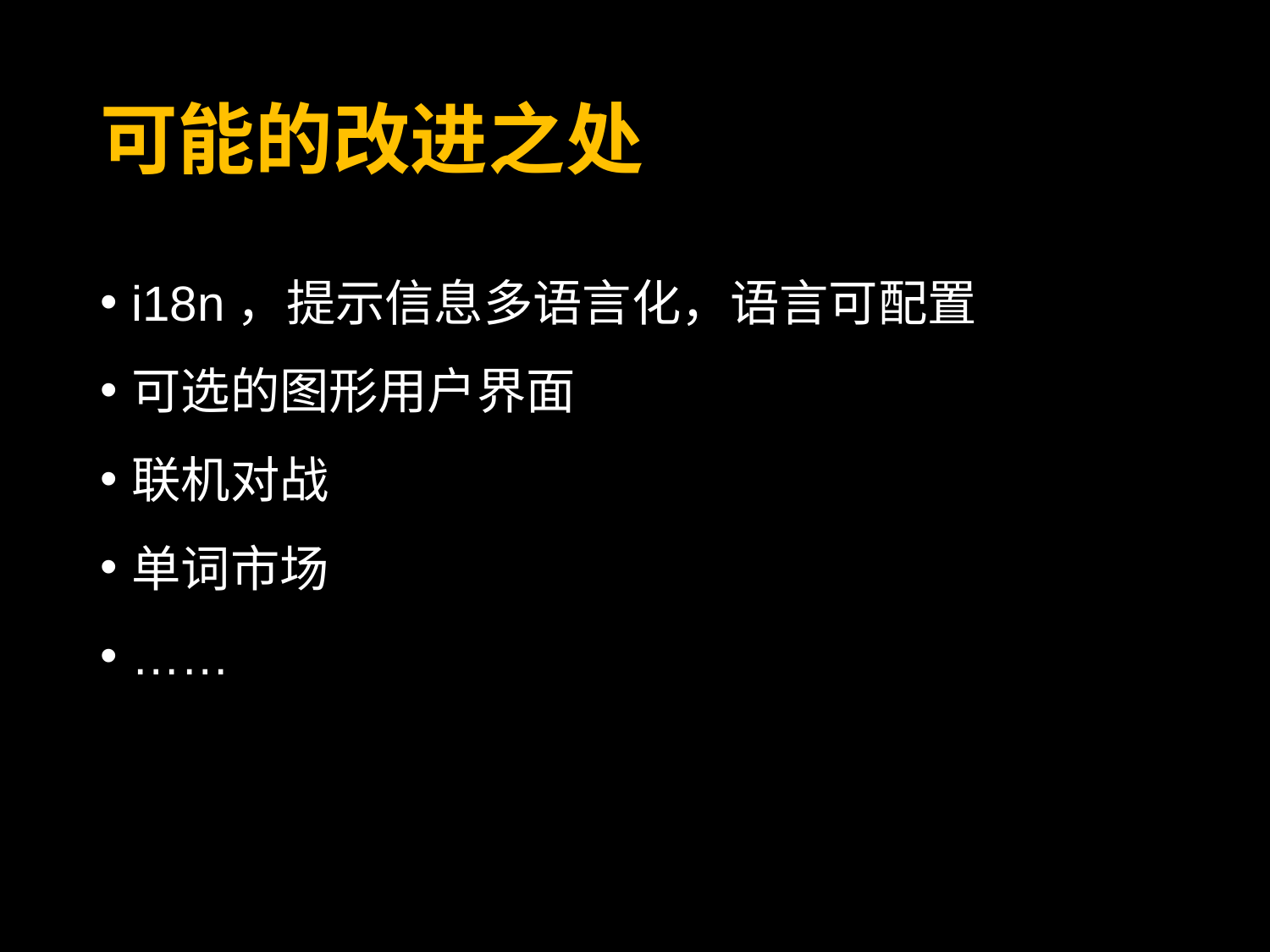

# 可能的改进之处
i18n，提示信息多语言化，语言可配置
可选的图形用户界面
联机对战
单词市场
……